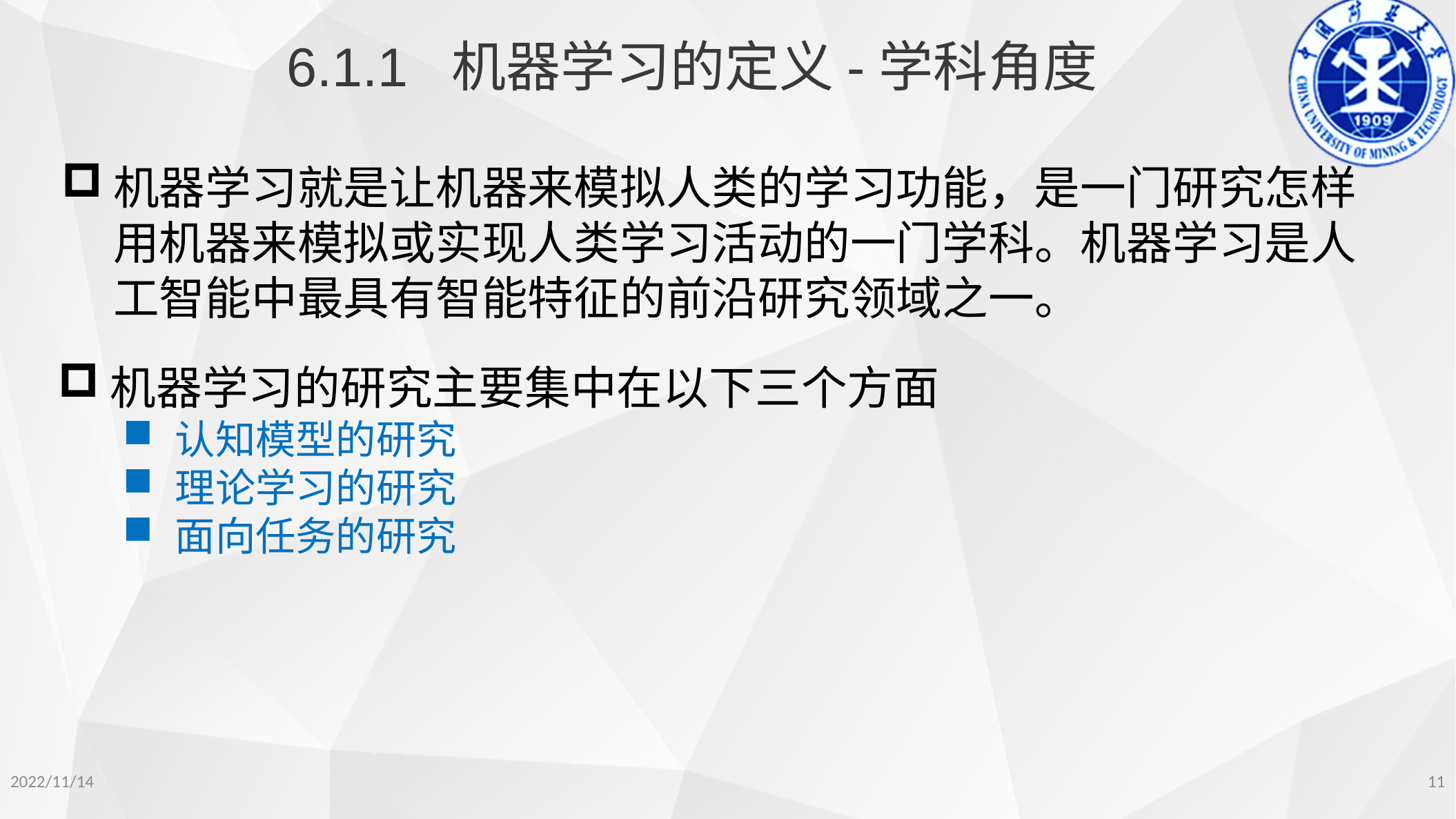

6.1.1  机器学习的定义-学科角度
机器学习就是让机器来模拟人类的学习功能，是一门研究怎样用机器来模拟或实现人类学习活动的一门学科。机器学习是人工智能中最具有智能特征的前沿研究领域之一。
机器学习的研究主要集中在以下三个方面
认知模型的研究
理论学习的研究
面向任务的研究
2022/11/14
11